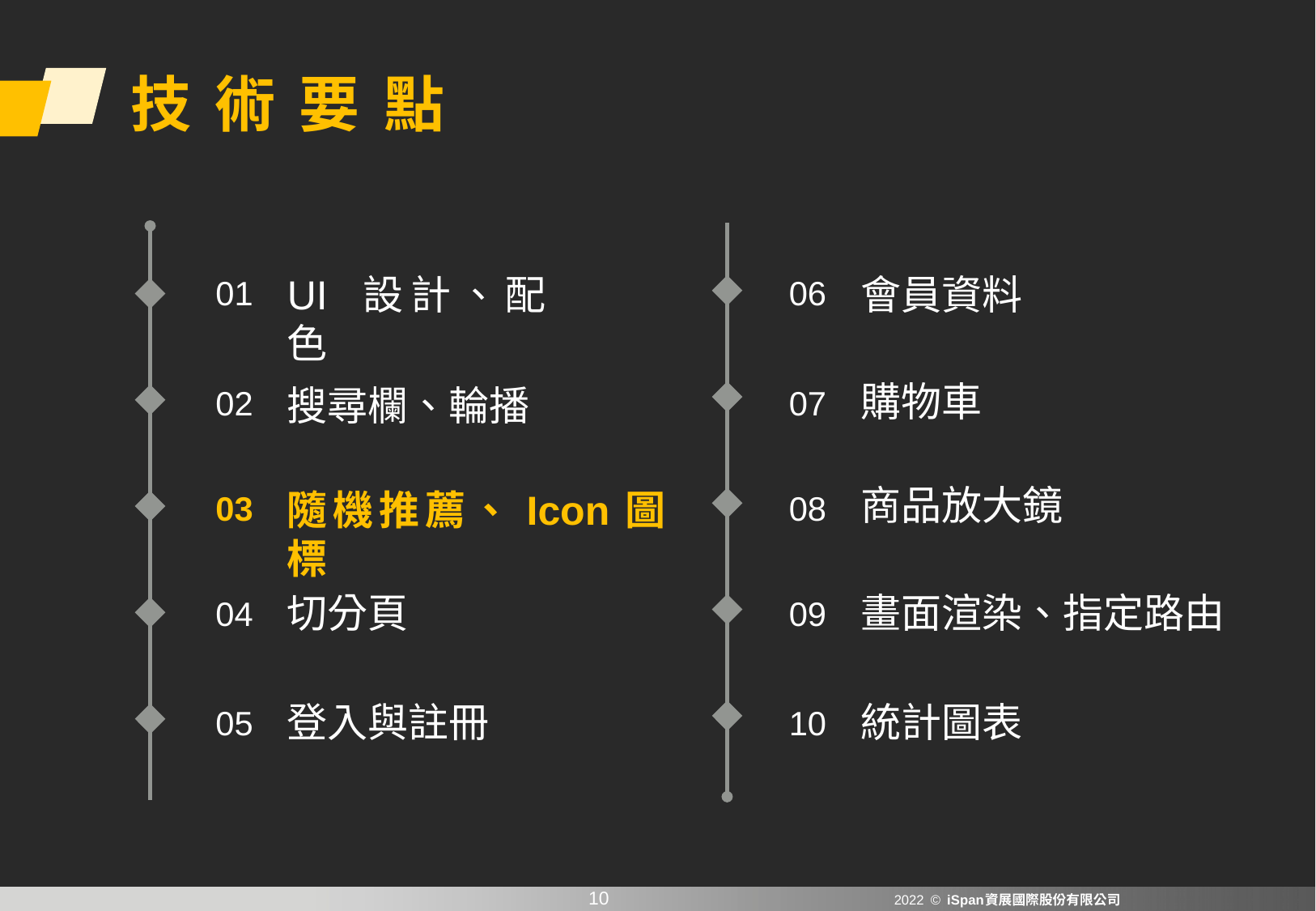

技 術 要 點

UI 設計、配色
會員資料
01
06
購物車
搜尋欄、輪播
02
07
商品放大鏡
隨機推薦、Icon圖標
03
08
切分頁
畫面渲染、指定路由
04
09
登入與註冊
統計圖表
05
10